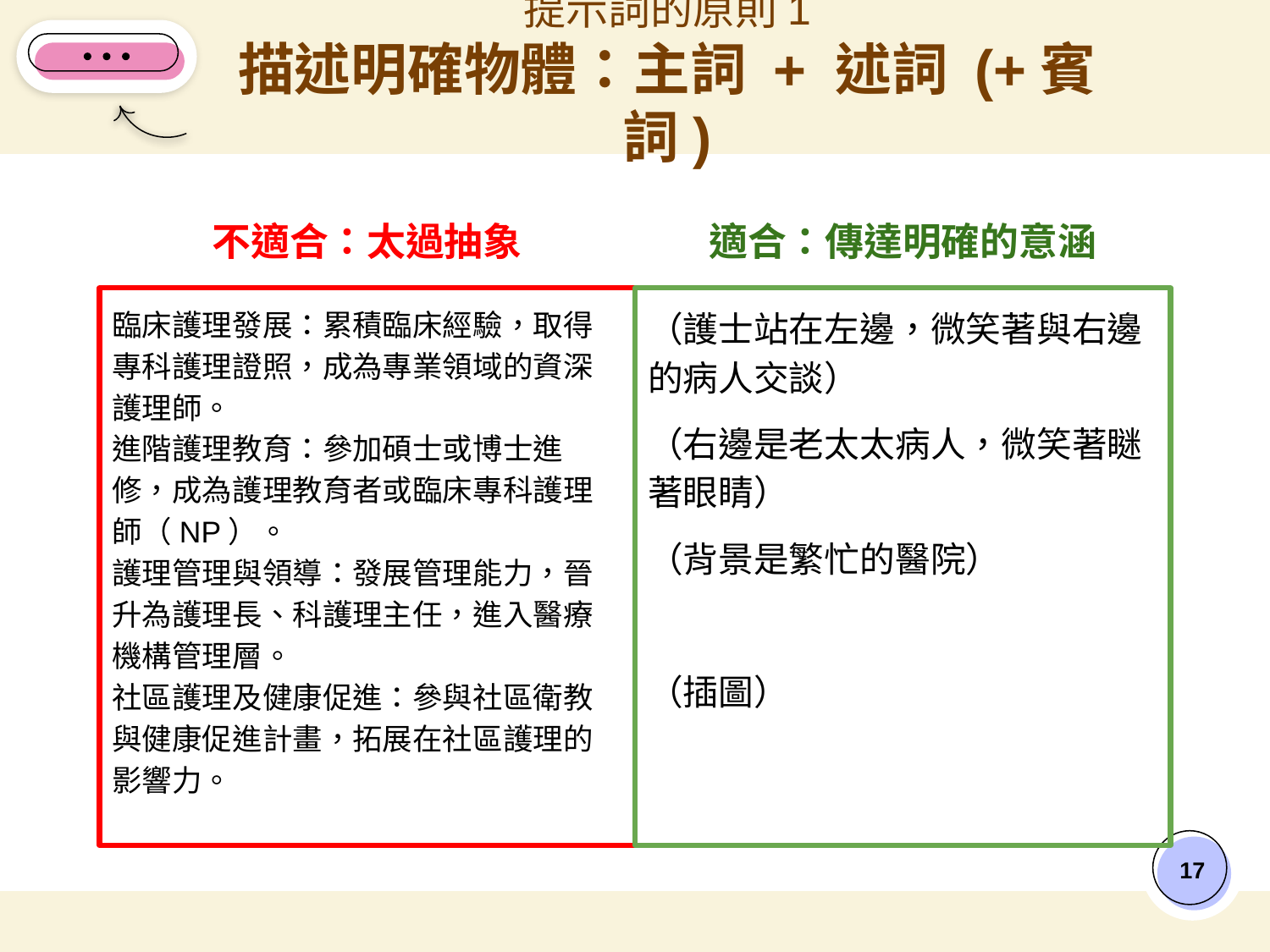

# 提示詞的原則1
描述明確物體：主詞 + 述詞 (+賓詞)
不適合：太過抽象
適合：傳達明確的意涵
臨床護理發展：累積臨床經驗，取得專科護理證照，成為專業領域的資深護理師。
進階護理教育：參加碩士或博士進修，成為護理教育者或臨床專科護理師（NP）。
護理管理與領導：發展管理能力，晉升為護理長、科護理主任，進入醫療機構管理層。
社區護理及健康促進：參與社區衛教與健康促進計畫，拓展在社區護理的影響力。
（護士站在左邊，微笑著與右邊的病人交談）
（右邊是老太太病人，微笑著瞇著眼睛）
（背景是繁忙的醫院）

（插圖）

17